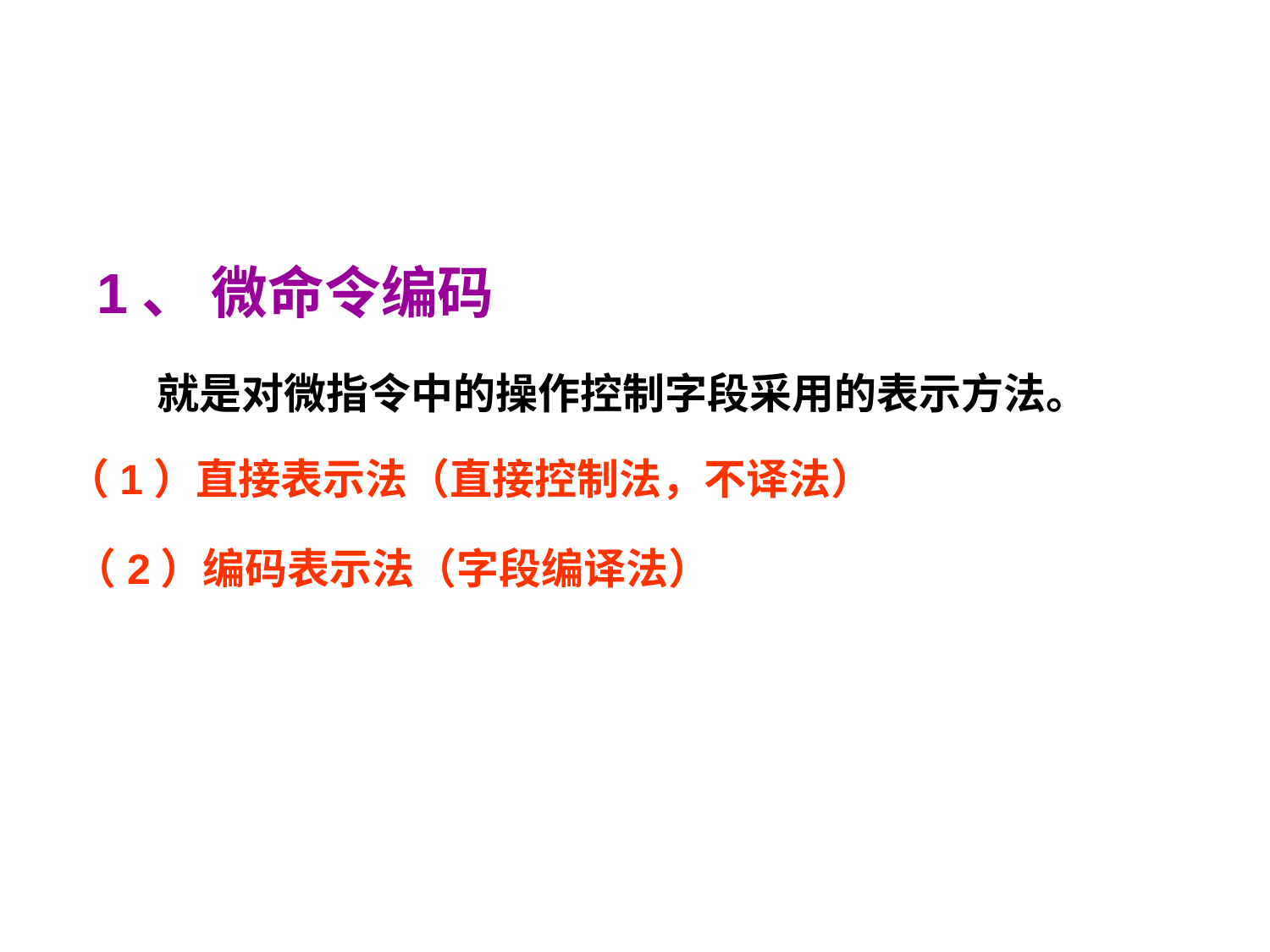

1、 微命令编码
就是对微指令中的操作控制字段采用的表示方法。

（1）直接表示法（直接控制法，不译法）

 （2）编码表示法（字段编译法）